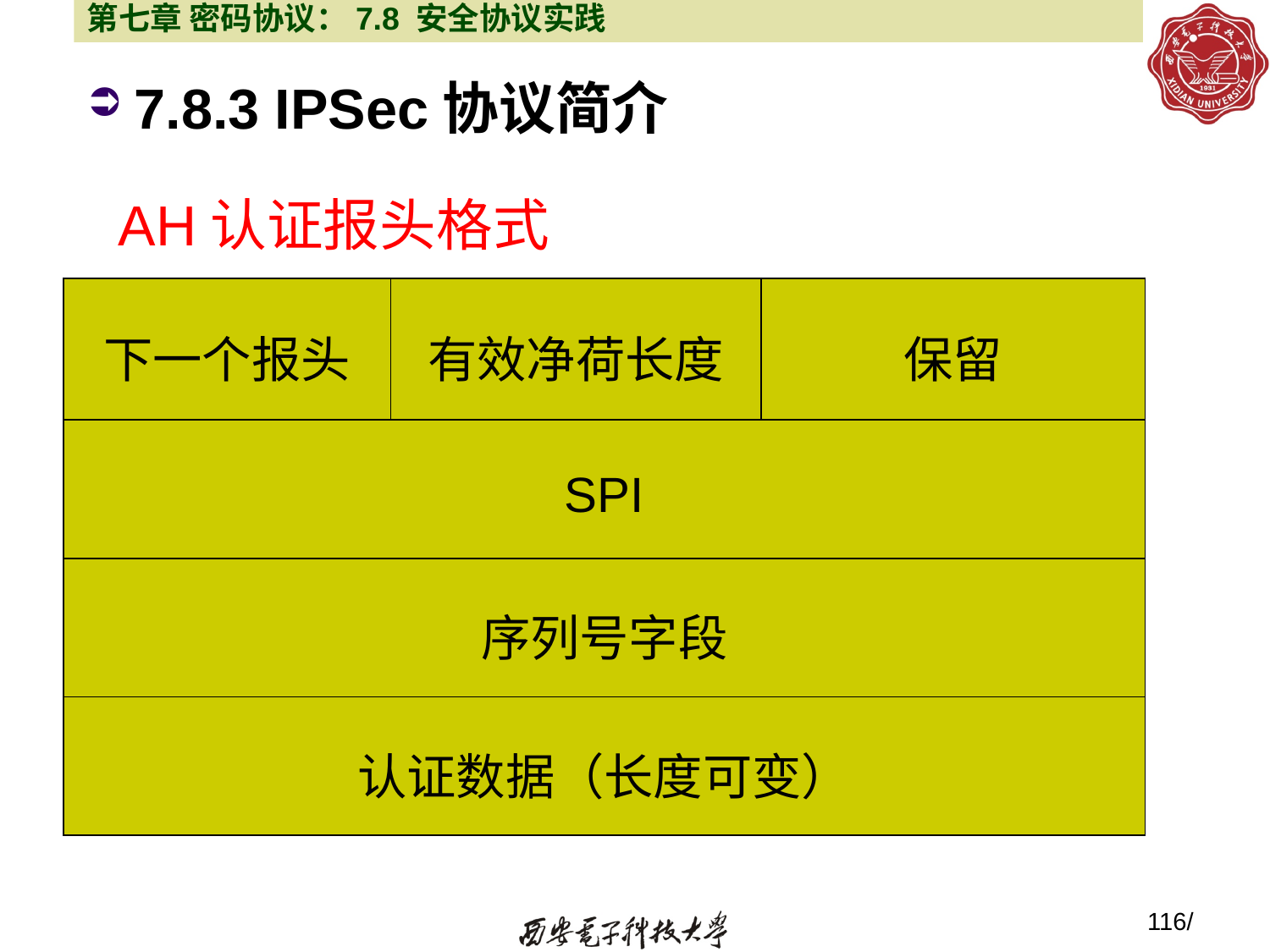

第七章 密码协议：7.8 安全协议实践
7.8.3 IPSec协议简介
AH认证报头格式
| 下一个报头 | 有效净荷长度 | 保留 |
| --- | --- | --- |
| SPI |  |  |
| 序列号字段 |  |  |
| 认证数据（长度可变） |  |  |

116/